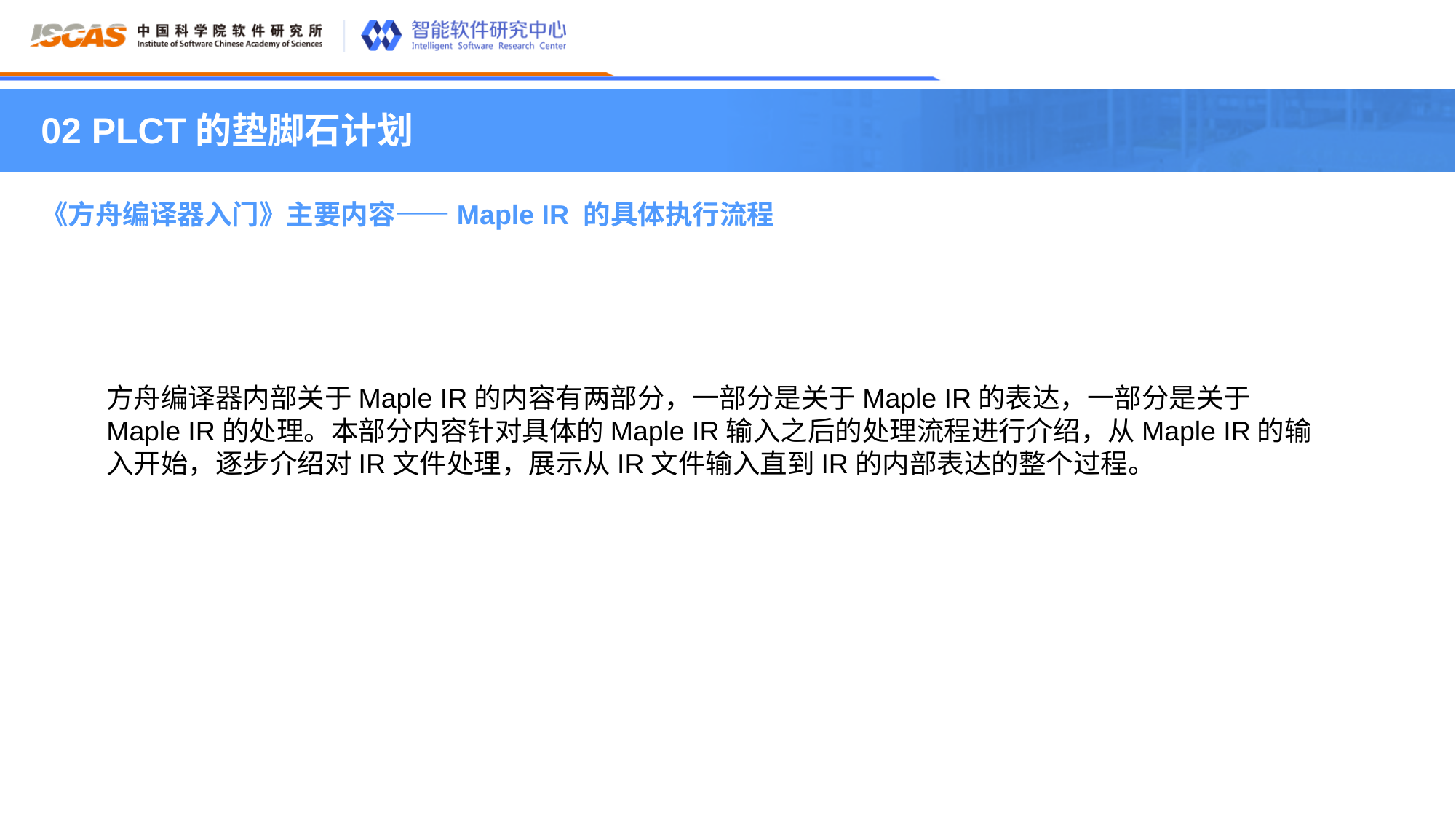

02 PLCT的垫脚石计划

《方舟编译器入门》主要内容——Maple IR 的具体执行流程

方舟编译器内部关于Maple IR的内容有两部分，一部分是关于Maple IR的表达，一部分是关于Maple IR的处理。本部分内容针对具体的Maple IR输入之后的处理流程进行介绍，从Maple IR的输入开始，逐步介绍对IR文件处理，展示从IR文件输入直到IR的内部表达的整个过程。